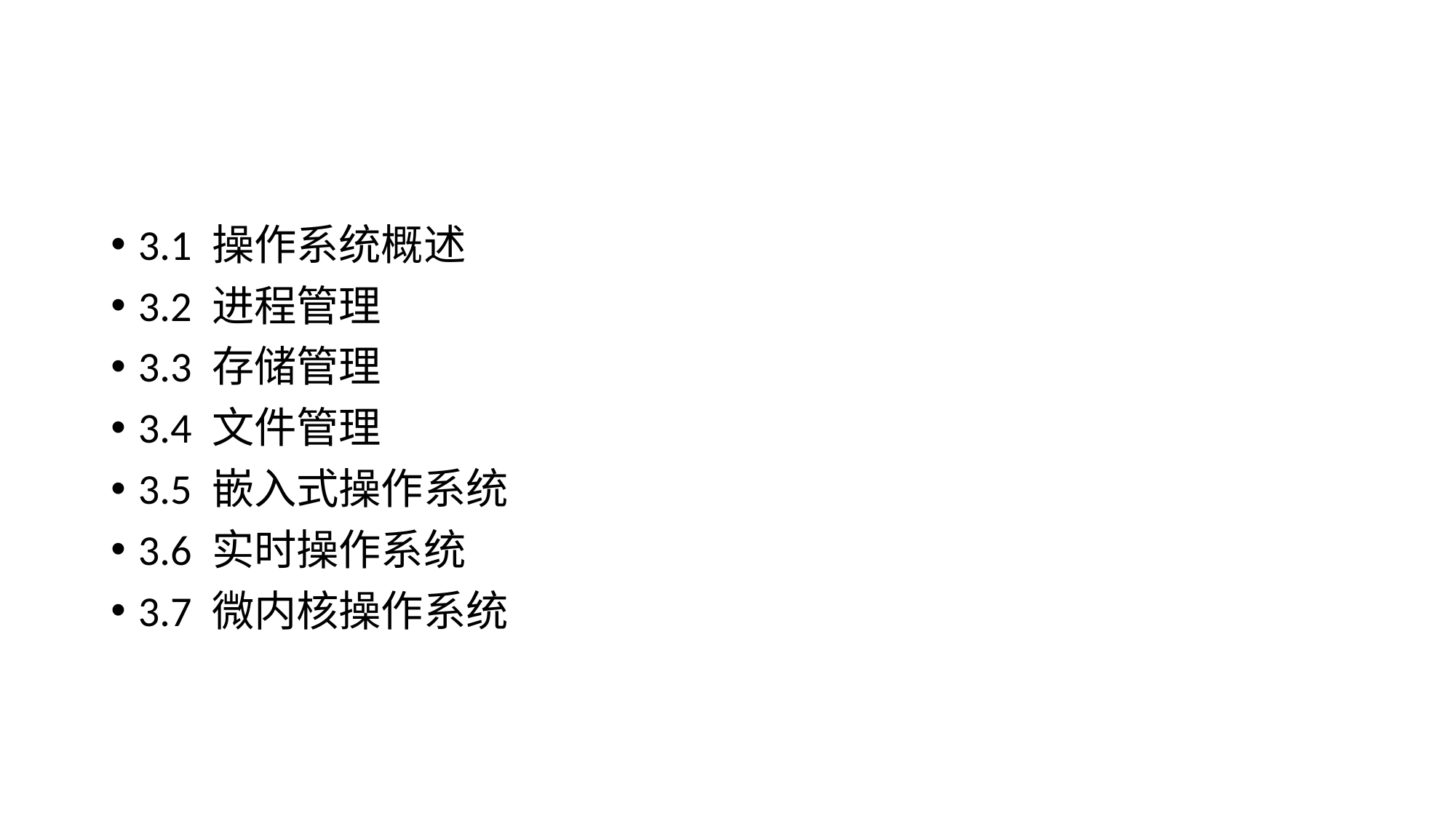

3.1 操作系统概述
3.2 进程管理
3.3 存储管理
3.4 文件管理
3.5 嵌入式操作系统
3.6 实时操作系统
3.7 微内核操作系统